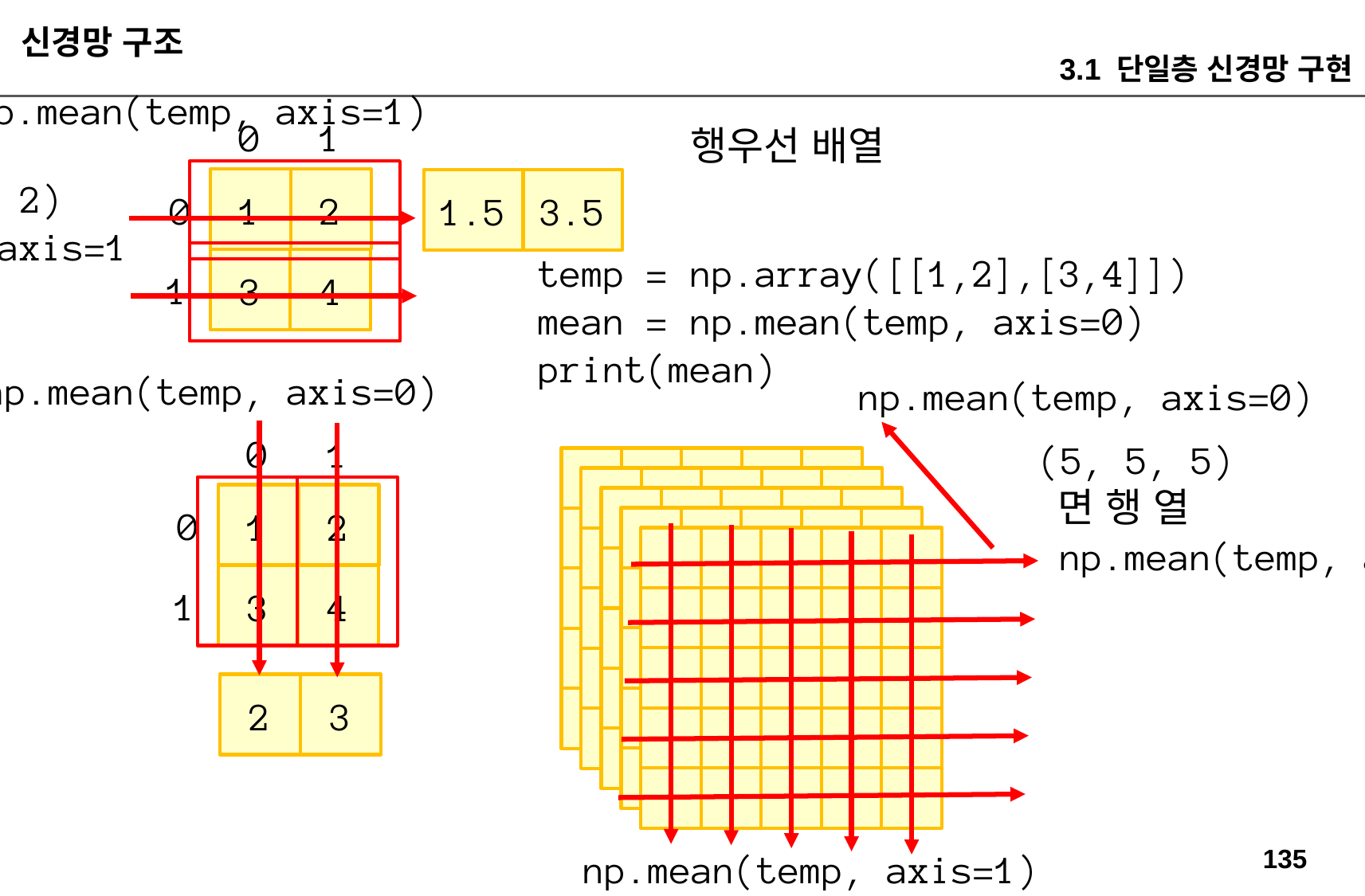

신경망 구조
3.1 단일층 신경망 구현
np.mean(temp, axis=1)
0
1
행우선 배열

(2,      2)
axis=0  axis=1
1
2
1.5
3.5
0
temp = np.array([[1,2],[3,4]])
mean = np.mean(temp, axis=0)
print(mean)

3
4
1
np.mean(temp, axis=0)
np.mean(temp, axis=0)
0
1
(5, 5, 5)
 면 행 열

1
2

0

np.mean(temp, axis=2)

3
4
1
2
3
np.mean(temp, axis=1)